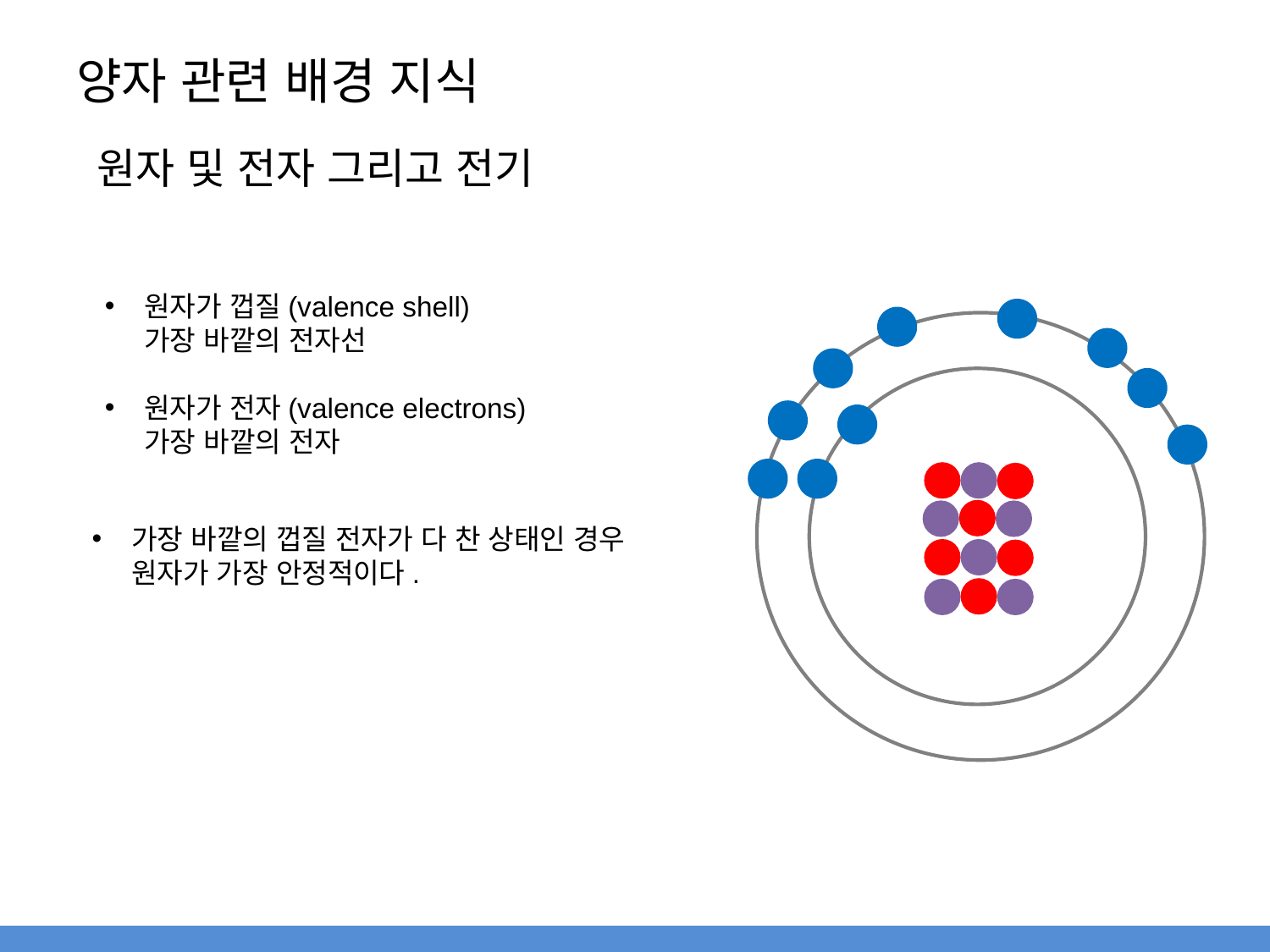

# 양자 관련 배경 지식
원자 및 전자 그리고 전기
원자가 껍질(valence shell)
가장 바깥의 전자선
원자가 전자(valence electrons)
가장 바깥의 전자

가장 바깥의 껍질 전자가 다 찬 상태인 경우 원자가 가장 안정적이다.